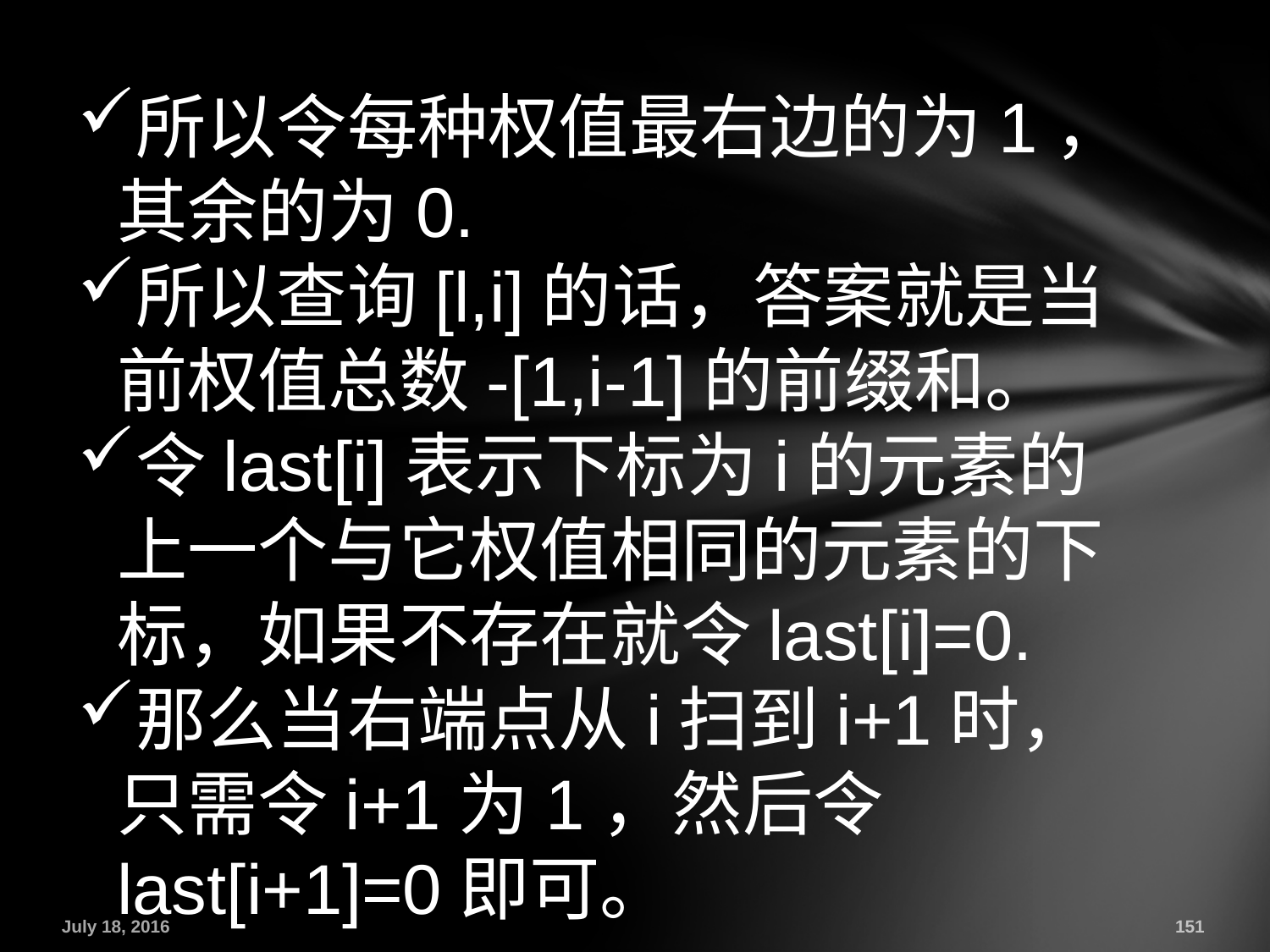

所以令每种权值最右边的为1，其余的为0.
所以查询[l,i]的话，答案就是当前权值总数-[1,i-1]的前缀和。
令last[i]表示下标为i的元素的上一个与它权值相同的元素的下标，如果不存在就令last[i]=0.
那么当右端点从i扫到i+1时，只需令i+1为1，然后令last[i+1]=0即可。
July 18, 2016

151